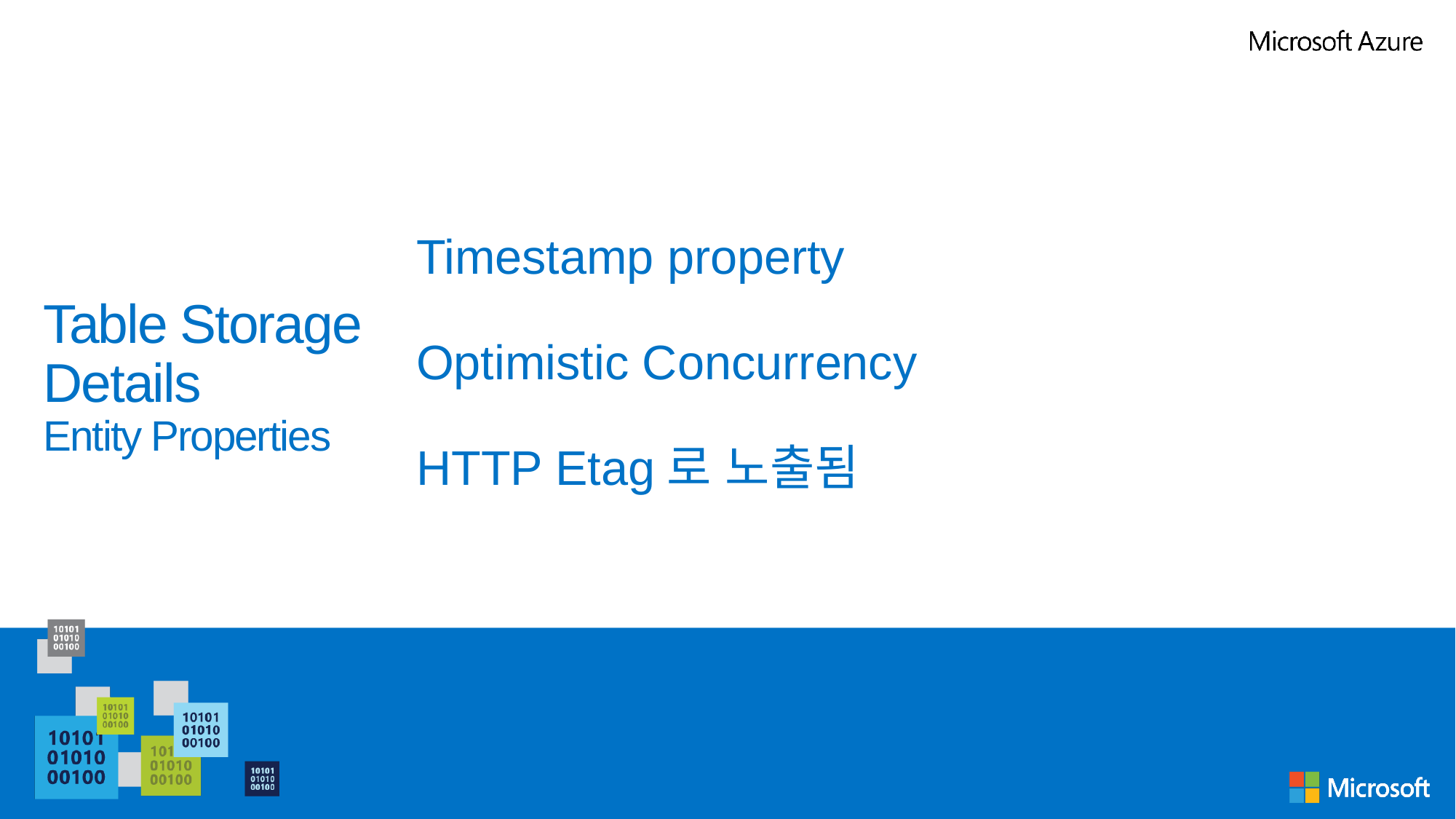

Timestamp property
Optimistic Concurrency
HTTP Etag로 노출됨
# Table Storage Details Entity Properties